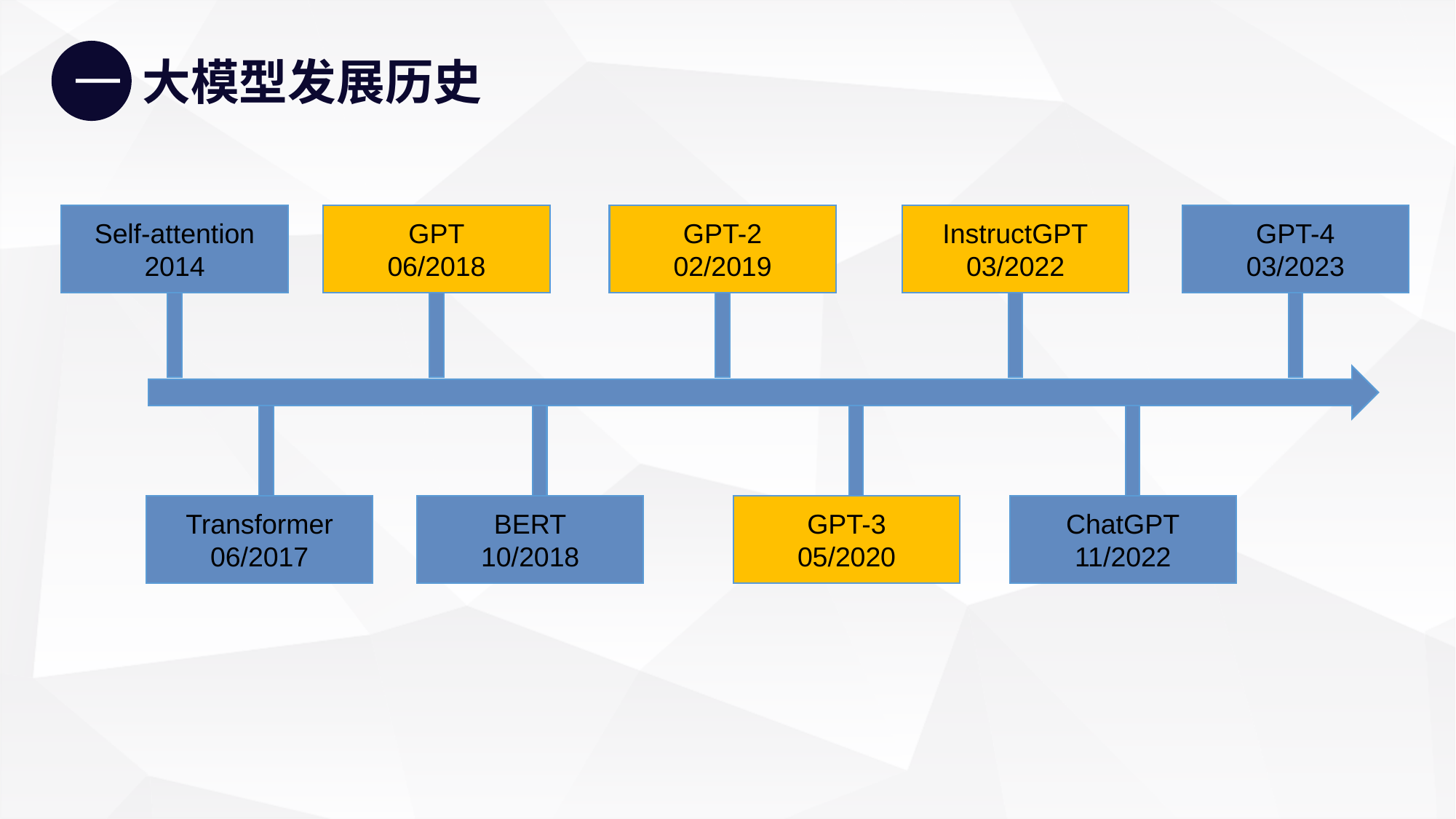

一
大模型发展历史
Self-attention
2014
GPT
06/2018
GPT-2
02/2019
InstructGPT
03/2022
GPT-4
03/2023

Transformer
06/2017
BERT
10/2018
GPT-3
05/2020
ChatGPT
11/2022